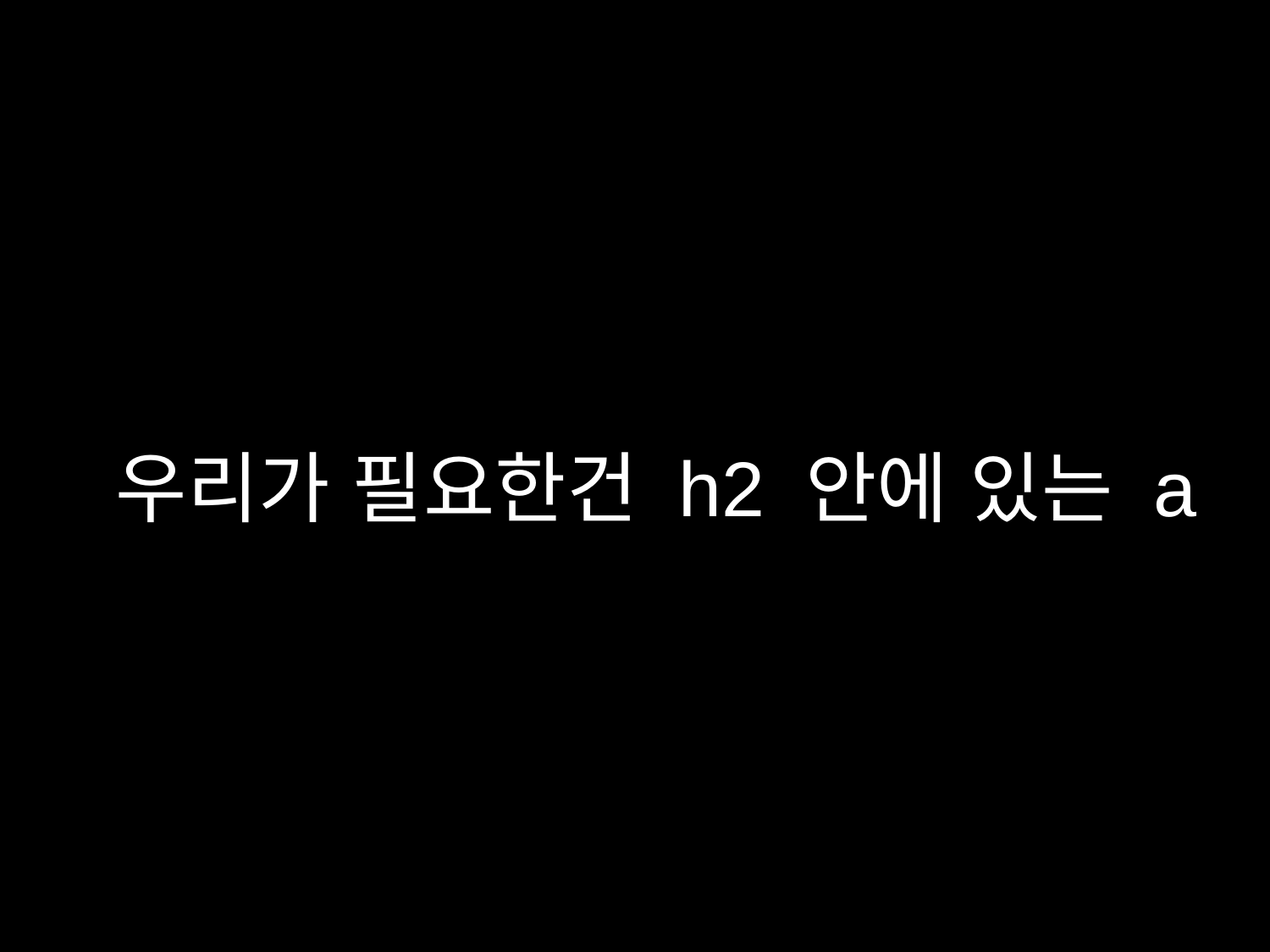

# 우리가 필요한건 h2 안에 있는 a